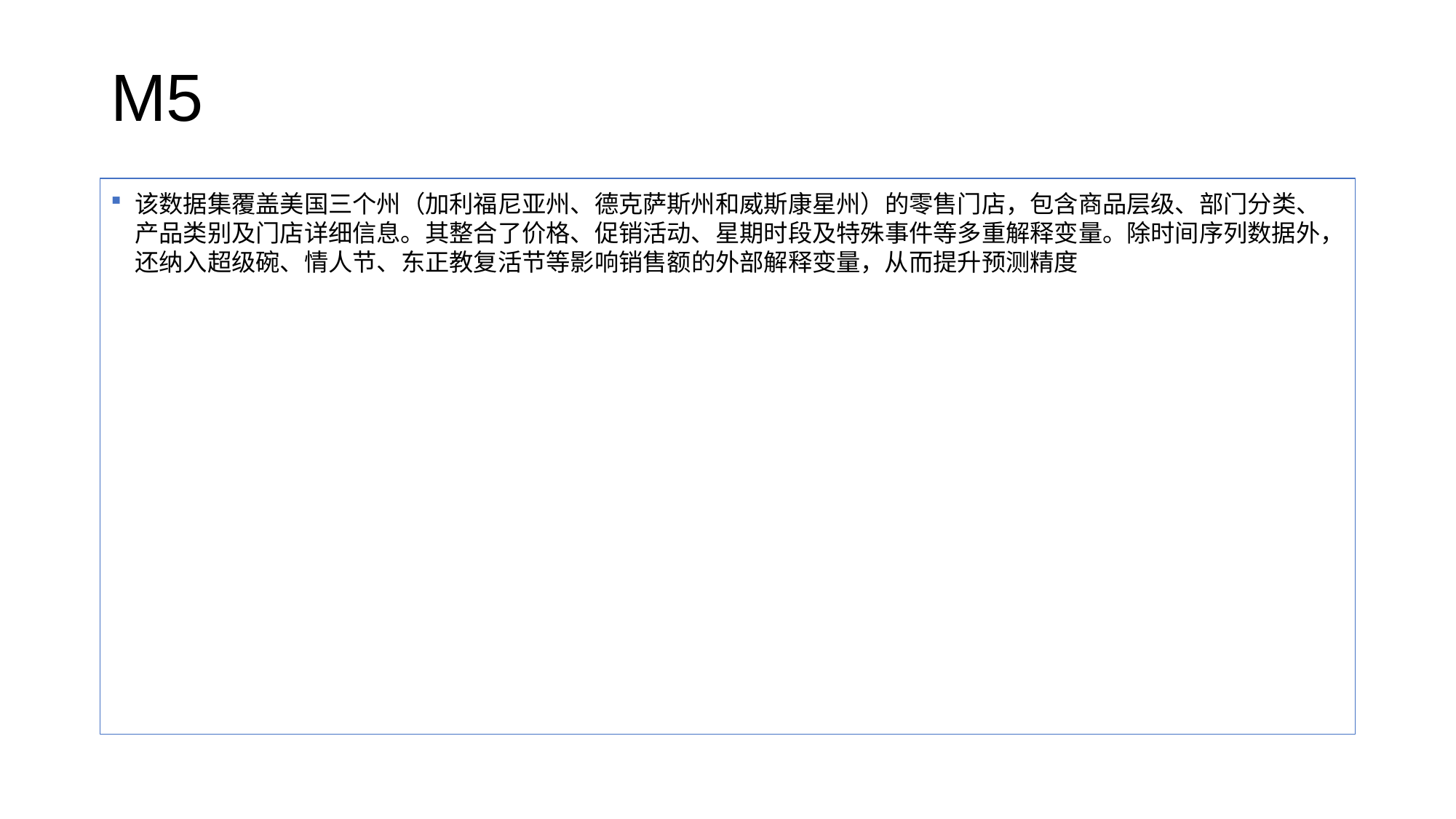

# M5
该数据集覆盖美国三个州（加利福尼亚州、德克萨斯州和威斯康星州）的零售门店，包含商品层级、部门分类、产品类别及门店详细信息。其整合了价格、促销活动、星期时段及特殊事件等多重解释变量。除时间序列数据外，还纳入超级碗、情人节、东正教复活节等影响销售额的外部解释变量，从而提升预测精度